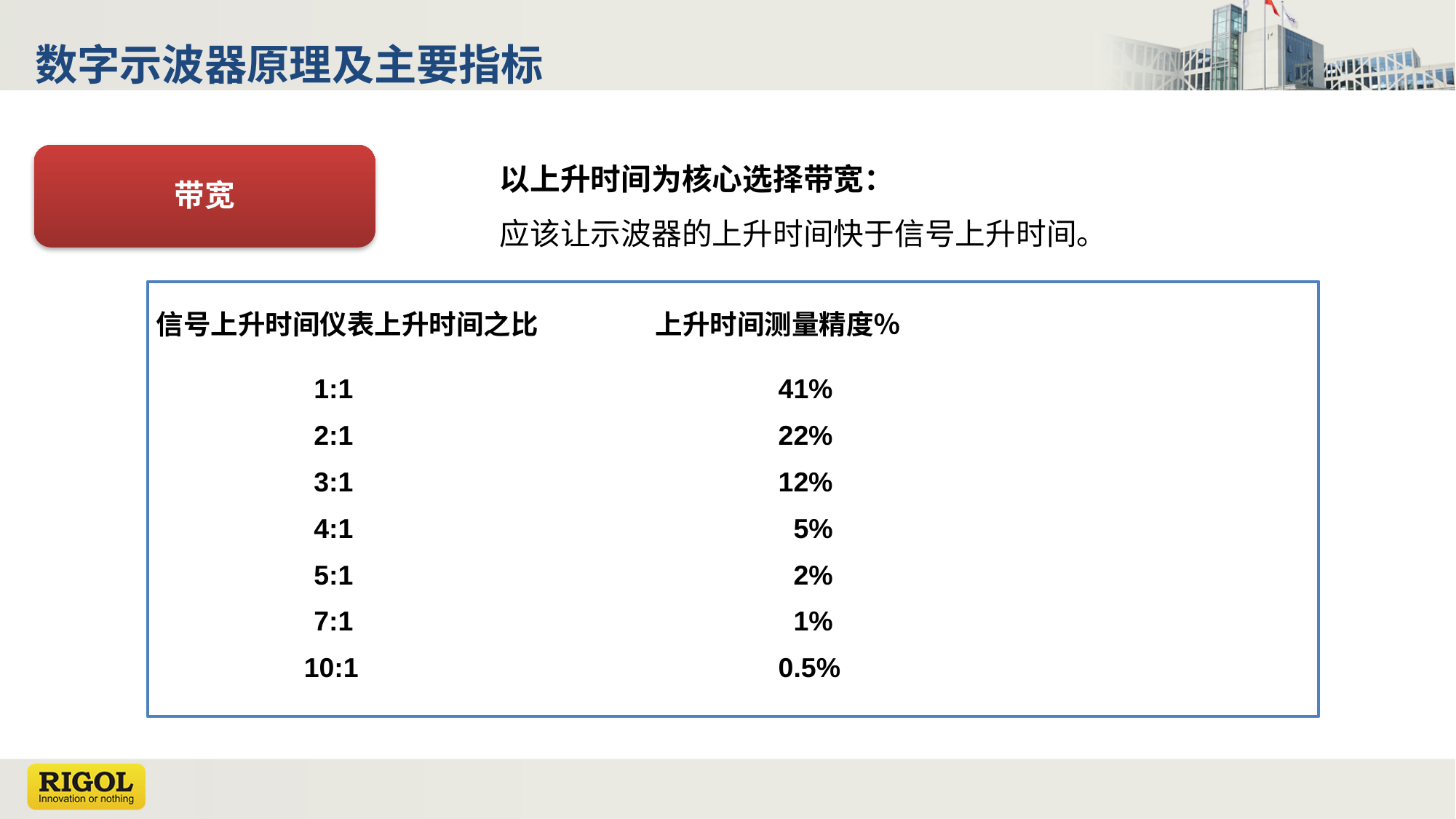

数字示波器原理及主要指标
以上升时间为核心选择带宽：
应该让示波器的上升时间快于信号上升时间。

带宽

信号上升时间仪表上升时间之比                   上升时间测量精度％
		1:1			                  41%
		2:1			                  22%
        		3:1			                  12%
		4:1			                    5%
         		5:1			                    2%
        		7:1			                    1%
	             10:1			                  0.5%